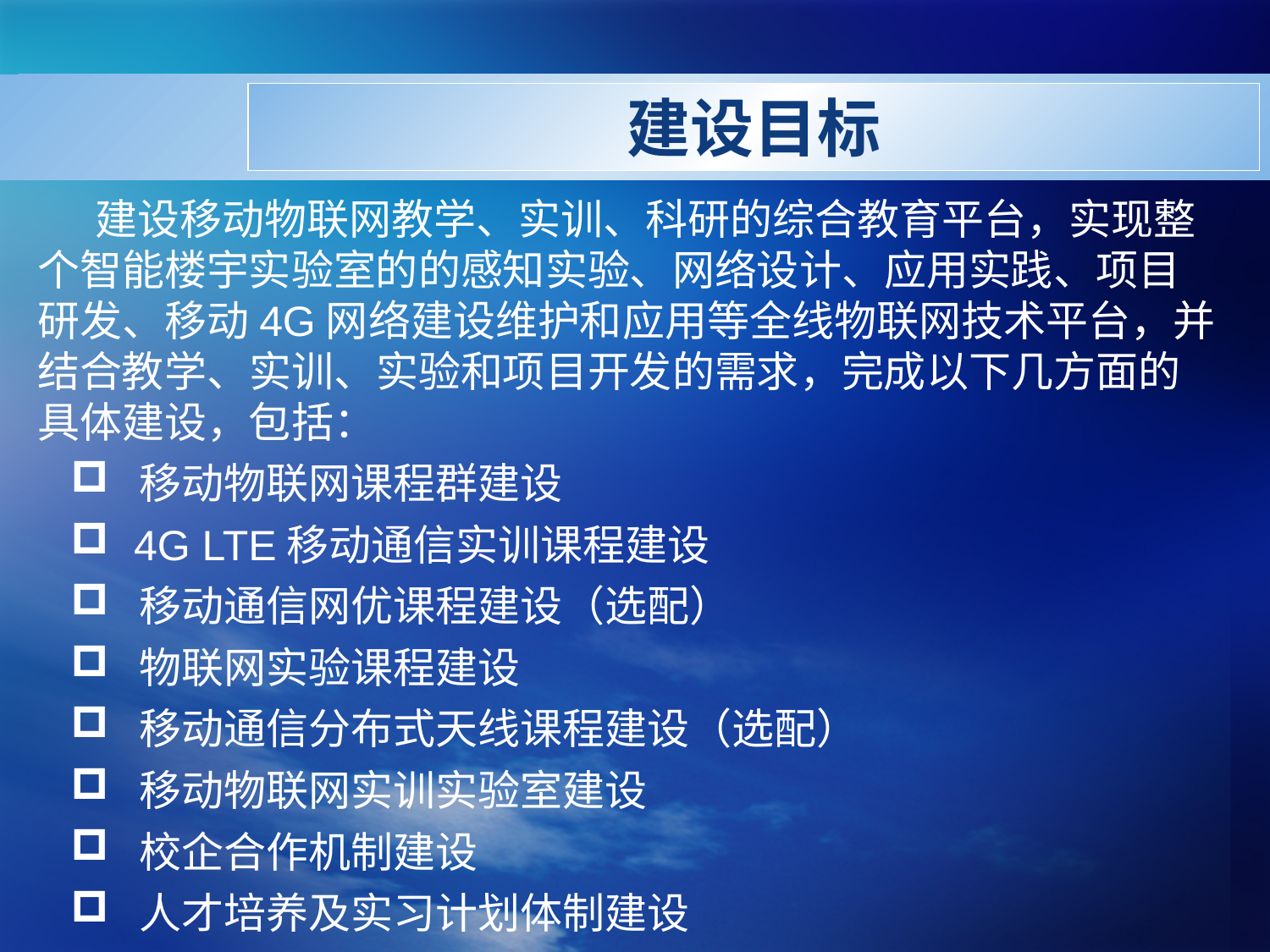

# 建设目标
     建设移动物联网教学、实训、科研的综合教育平台，实现整个智能楼宇实验室的的感知实验、网络设计、应用实践、项目研发、移动4G网络建设维护和应用等全线物联网技术平台，并结合教学、实训、实验和项目开发的需求，完成以下几方面的具体建设，包括：
  移动物联网课程群建设
  4G LTE移动通信实训课程建设
  移动通信网优课程建设（选配）
  物联网实验课程建设
  移动通信分布式天线课程建设（选配）
  移动物联网实训实验室建设
  校企合作机制建设
  人才培养及实习计划体制建设